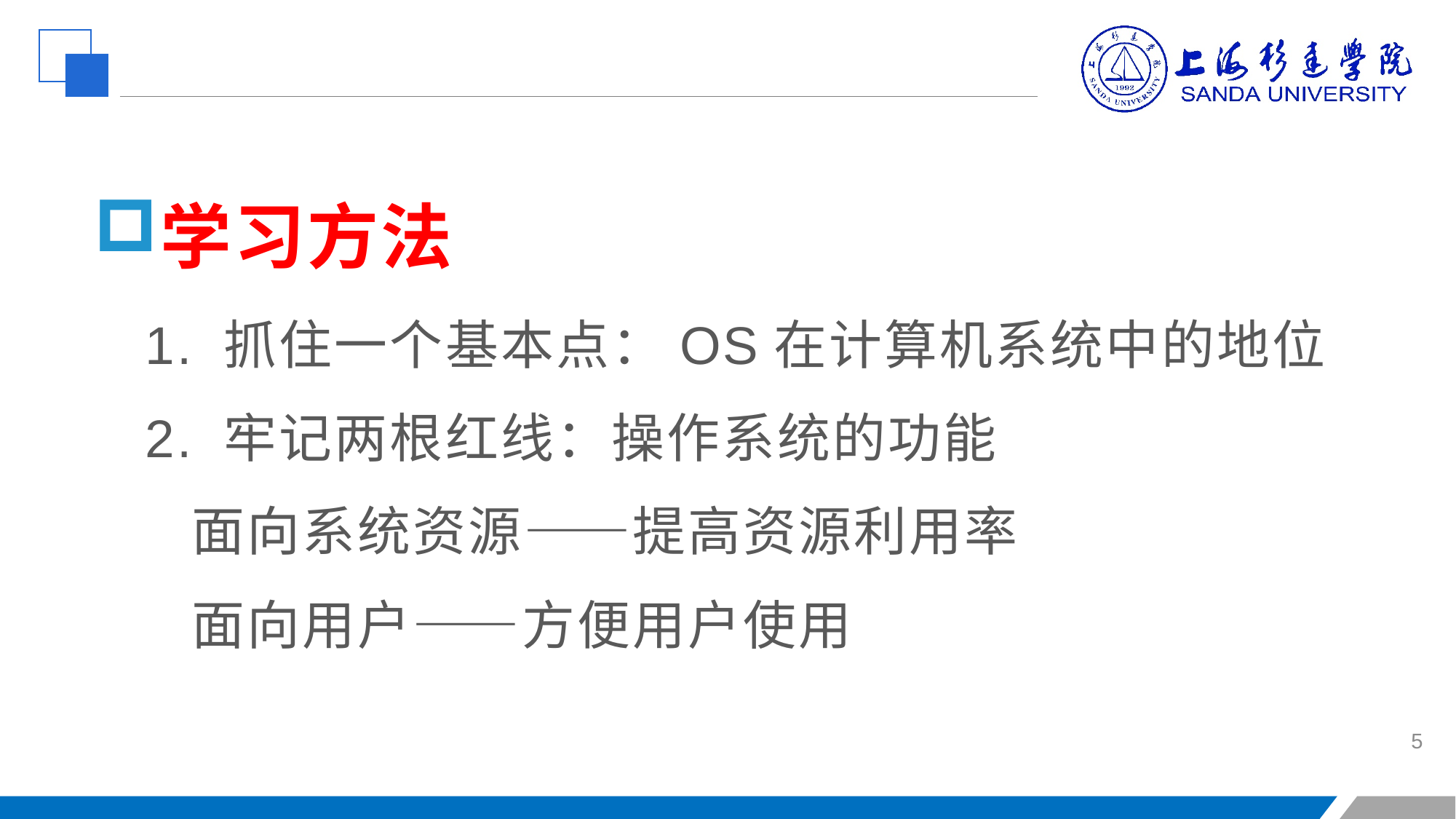

学习方法
   1. 抓住一个基本点：OS在计算机系统中的地位
   2. 牢记两根红线：操作系统的功能
      面向系统资源——提高资源利用率
      面向用户——方便用户使用
5